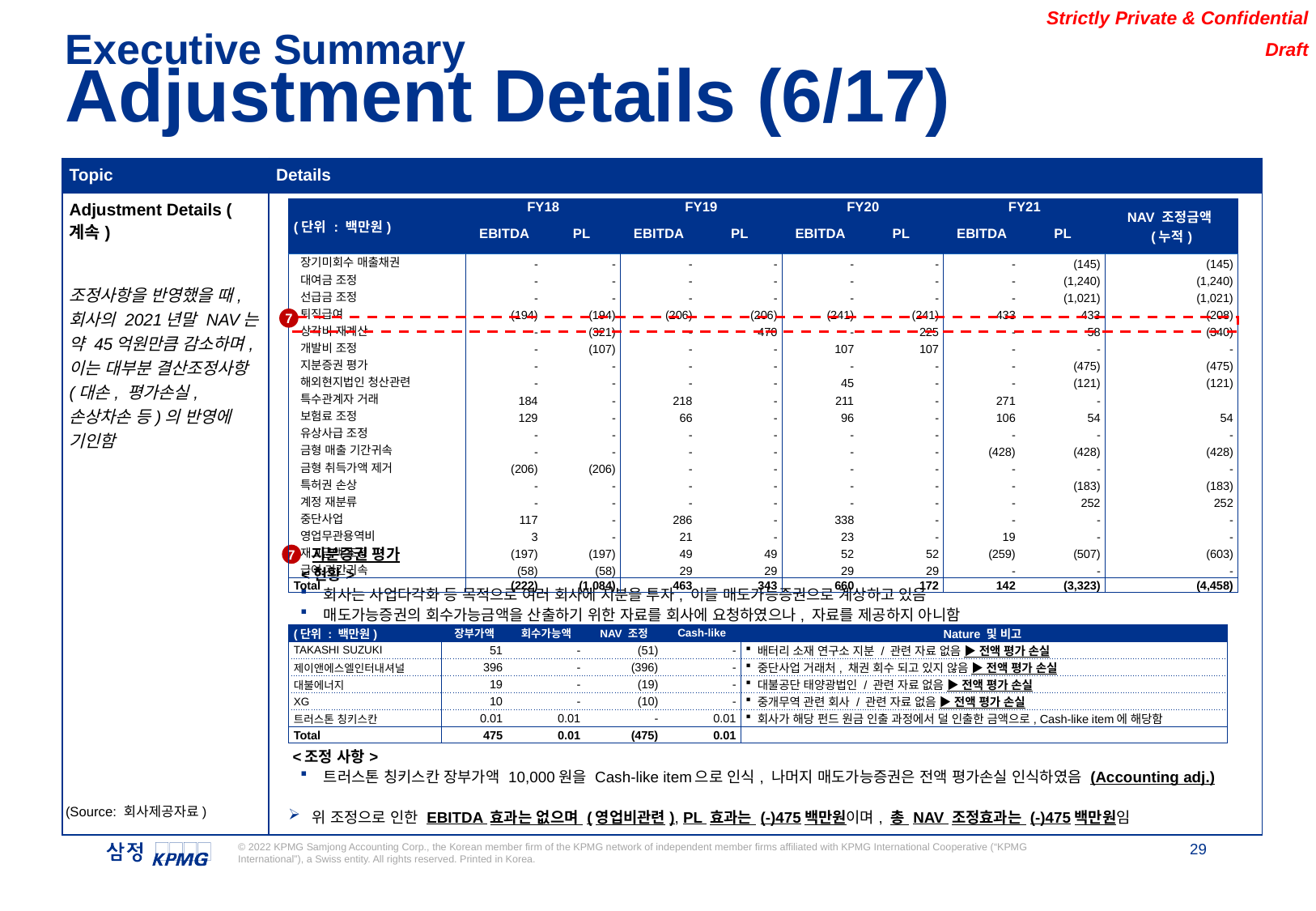

Executive Summary
Adjustment Details (6/17)
| Topic | Details |
| --- | --- |
| Adjustment Details (계속) 조정사항을 반영했을 때, 회사의 2021년말 NAV는 약 45억원만큼 감소하며, 이는 대부분 결산조정사항(대손, 평가손실, 손상차손 등)의 반영에 기인함 | 지분증권 평가 <현황> 회사는 사업다각화 등 목적으로 여러 회사에 지분을 투자, 이를 매도가능증권으로 계상하고 있음 매도가능증권의 회수가능금액을 산출하기 위한 자료를 회사에 요청하였으나, 자료를 제공하지 아니함 <조정 사항> 트러스톤 칭키스칸 장부가액 10,000원을 Cash-like item으로 인식, 나머지 매도가능증권은 전액 평가손실 인식하였음 (Accounting adj.) 위 조정으로 인한 EBITDA 효과는 없으며 (영업비관련), PL 효과는 (-)475백만원이며, 총 NAV 조정효과는 (-)475백만원임 |
| (단위 : 백만원) | FY18 |  | FY19 |  | FY20 |  | FY21 |  | NAV 조정금액 (누적) |
| --- | --- | --- | --- | --- | --- | --- | --- | --- | --- |
|  | EBITDA | PL | EBITDA | PL | EBITDA | PL | EBITDA | PL |  |
| 장기미회수 매출채권 | - | - | - | - | - | - | - | (145) | (145) |
| 대여금 조정 | - | - | - | - | - | - | - | (1,240) | (1,240) |
| 선급금 조정 | - | - | - | - | - | - | - | (1,021) | (1,021) |
| 퇴직급여 | (194) | (194) | (206) | (206) | (241) | (241) | 433 | 433 | (208) |
| 상각비 재계산 | - | (321) | - | 470 | - | 225 | - | 58 | (340) |
| 개발비 조정 | - | (107) | - | - | 107 | 107 | - | - | - |
| 지분증권 평가 | - | - | - | - | - | - | - | (475) | (475) |
| 해외현지법인 청산관련 | - | - | - | - | 45 | - | - | (121) | (121) |
| 특수관계자 거래 | 184 | - | 218 | - | 211 | - | 271 | - |  |
| 보험료 조정 | 129 | - | 66 | - | 96 | - | 106 | 54 | 54 |
| 유상사급 조정 | - | - | - | - | - | - | - | - | - |
| 금형 매출 기간귀속 | - | - | - | - | - | - | (428) | (428) | (428) |
| 금형 취득가액 제거 | (206) | (206) | - | - | - | - | - | - | - |
| 특허권 손상 | - | - | - | - | - | - | - | (183) | (183) |
| 계정 재분류 | - | - | - | - | - | - | - | 252 | 252 |
| 중단사업 | 117 | - | 286 | - | 338 | - | - | - | - |
| 영업무관용역비 | 3 | - | 21 | - | 23 | - | 19 | - | - |
| 재고금액 조정 | (197) | (197) | 49 | 49 | 52 | 52 | (259) | (507) | (603) |
| 급여 기간귀속 | (58) | (58) | 29 | 29 | 29 | 29 | - | - | - |
| Total | (222) | (1,084) | 463 | 343 | 660 | 172 | 142 | (3,323) | (4,458) |

7

7
| (단위 : 백만원) | 장부가액 | 회수가능액 | NAV 조정 | Cash-like | Nature 및 비고 |
| --- | --- | --- | --- | --- | --- |
| TAKASHI SUZUKI | 51 | - | (51) | - | 배터리 소재 연구소 지분 / 관련 자료 없음 ▶ 전액 평가 손실 |
| 제이앤에스엘인터내셔널 | 396 | - | (396) | - | 중단사업 거래처, 채권 회수 되고 있지 않음 ▶ 전액 평가 손실 |
| 대불에너지 | 19 | - | (19) | - | 대불공단 태양광법인 / 관련 자료 없음 ▶ 전액 평가 손실 |
| XG | 10 | - | (10) | - | 중개무역 관련 회사 / 관련 자료 없음 ▶ 전액 평가 손실 |
| 트러스톤 칭키스칸 | 0.01 | 0.01 | - | 0.01 | 회사가 해당 펀드 원금 인출 과정에서 덜 인출한 금액으로, Cash-like item에 해당함 |
| Total | 475 | 0.01 | (475) | 0.01 |  |
(Source: 회사제공자료)